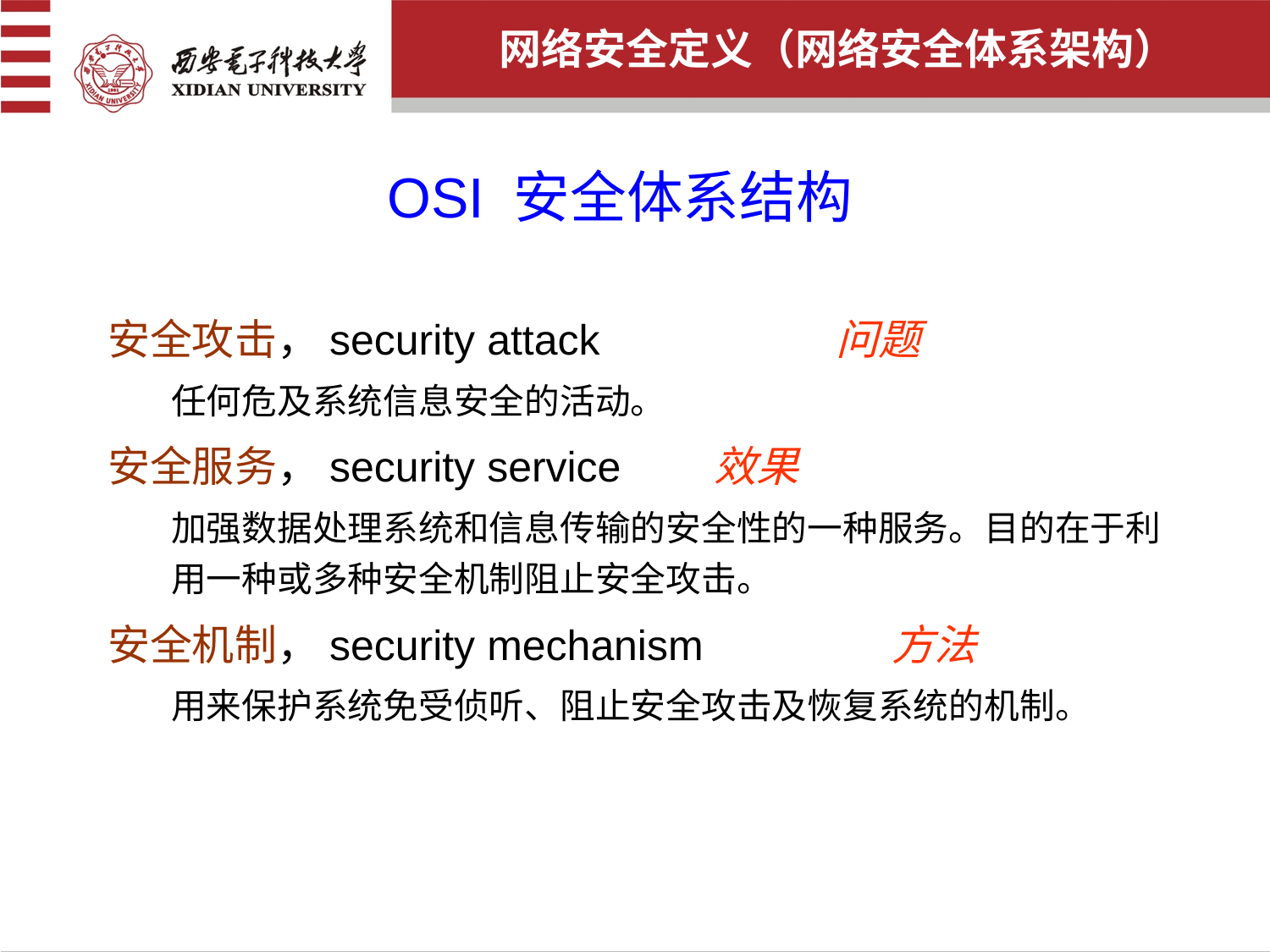

网络安全定义（网络安全体系架构）
OSI 安全体系结构
安全攻击，security attack		       问题
任何危及系统信息安全的活动。
安全服务，security service       效果
加强数据处理系统和信息传输的安全性的一种服务。目的在于利用一种或多种安全机制阻止安全攻击。
安全机制，security mechanism		 方法
用来保护系统免受侦听、阻止安全攻击及恢复系统的机制。